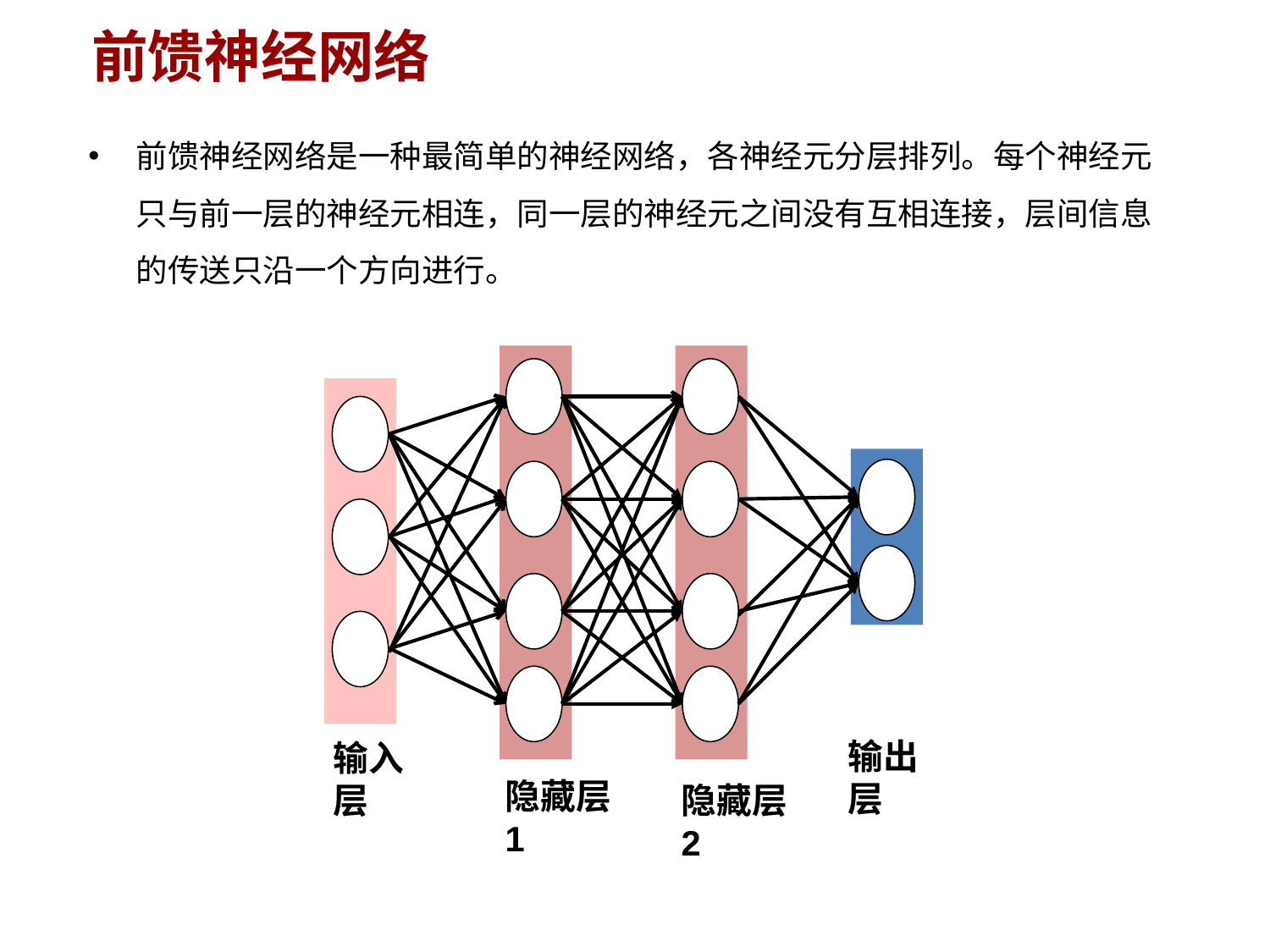

# 前馈神经网络
前馈神经网络是一种最简单的神经网络，各神经元分层排列。每个神经元只与前一层的神经元相连，同一层的神经元之间没有互相连接，层间信息的传送只沿一个方向进行。

输出层
输入层
隐藏层1
隐藏层2